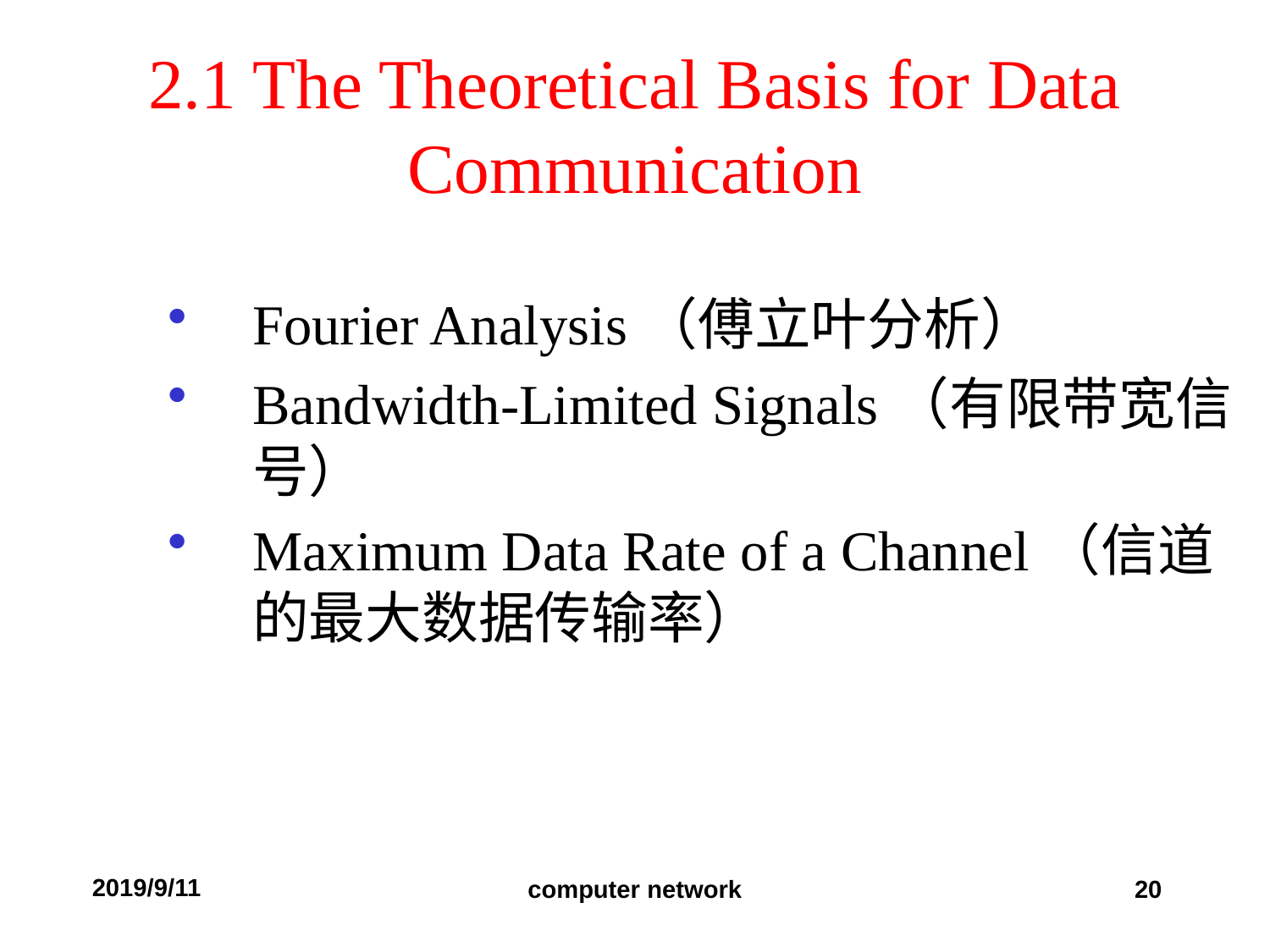

# 2.1 The Theoretical Basis for Data Communication
Fourier Analysis（傅立叶分析）
Bandwidth-Limited Signals（有限带宽信号）
Maximum Data Rate of a Channel（信道的最大数据传输率）
2019/9/11
computer network
20